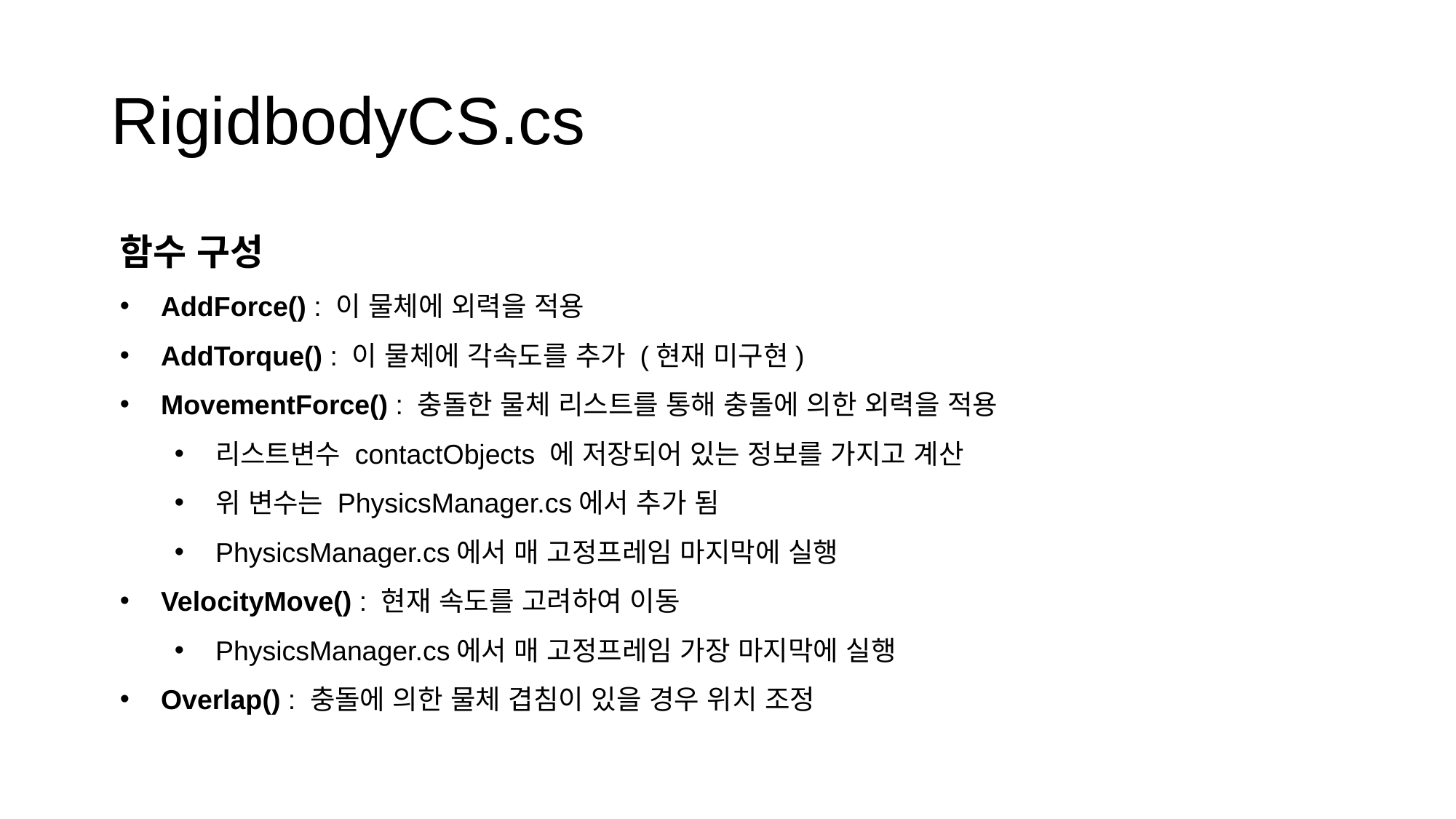

# RigidbodyCS.cs
함수 구성
AddForce() : 이 물체에 외력을 적용
AddTorque() : 이 물체에 각속도를 추가 (현재 미구현)
MovementForce() : 충돌한 물체 리스트를 통해 충돌에 의한 외력을 적용
리스트변수 contactObjects 에 저장되어 있는 정보를 가지고 계산
위 변수는 PhysicsManager.cs에서 추가 됨
PhysicsManager.cs에서 매 고정프레임 마지막에 실행
VelocityMove() : 현재 속도를 고려하여 이동
PhysicsManager.cs에서 매 고정프레임 가장 마지막에 실행
Overlap() : 충돌에 의한 물체 겹침이 있을 경우 위치 조정